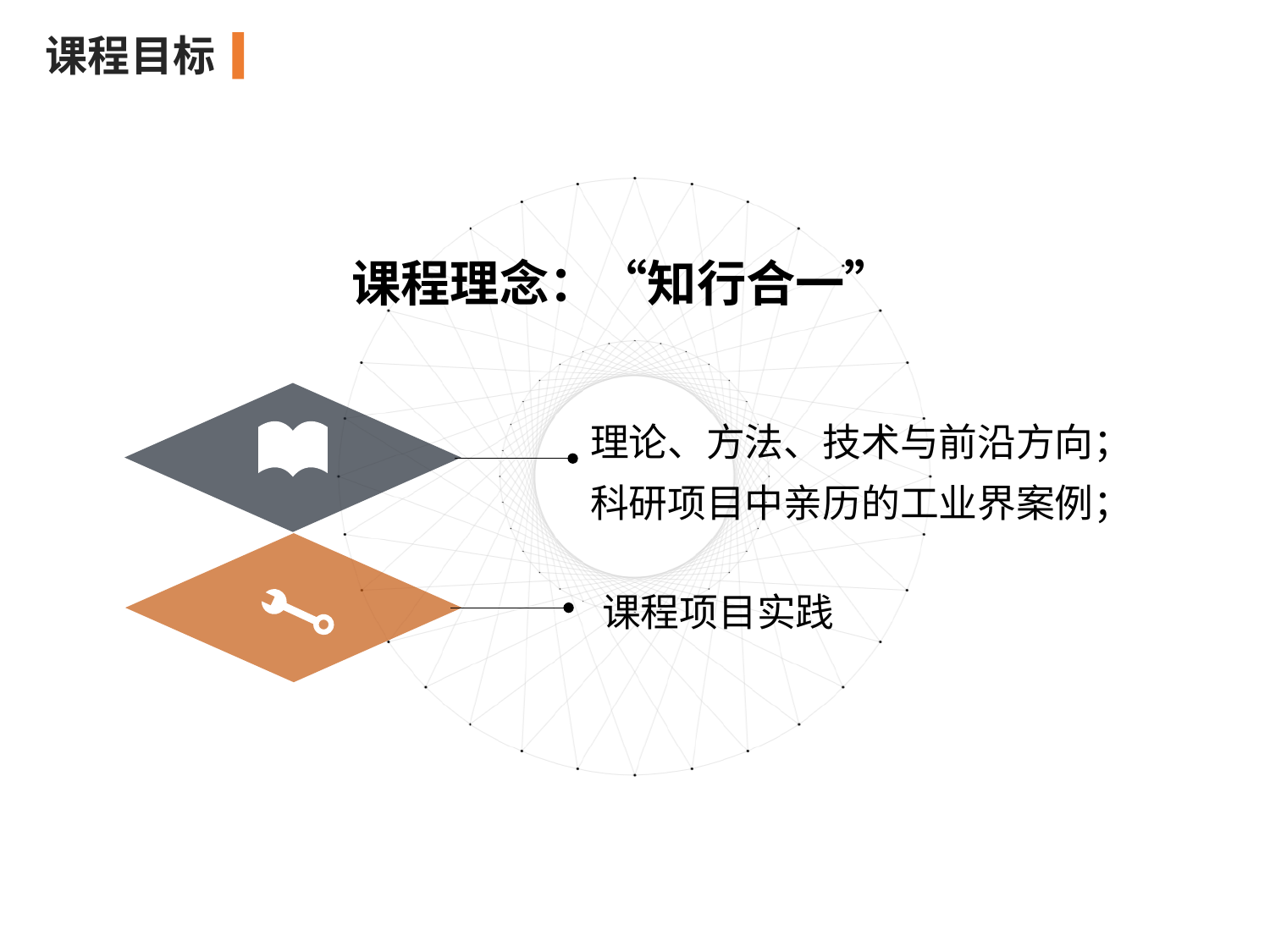

课程目标

课程理念：“知行合一”

理论、方法、技术与前沿方向；
科研项目中亲历的工业界案例；

课程项目实践